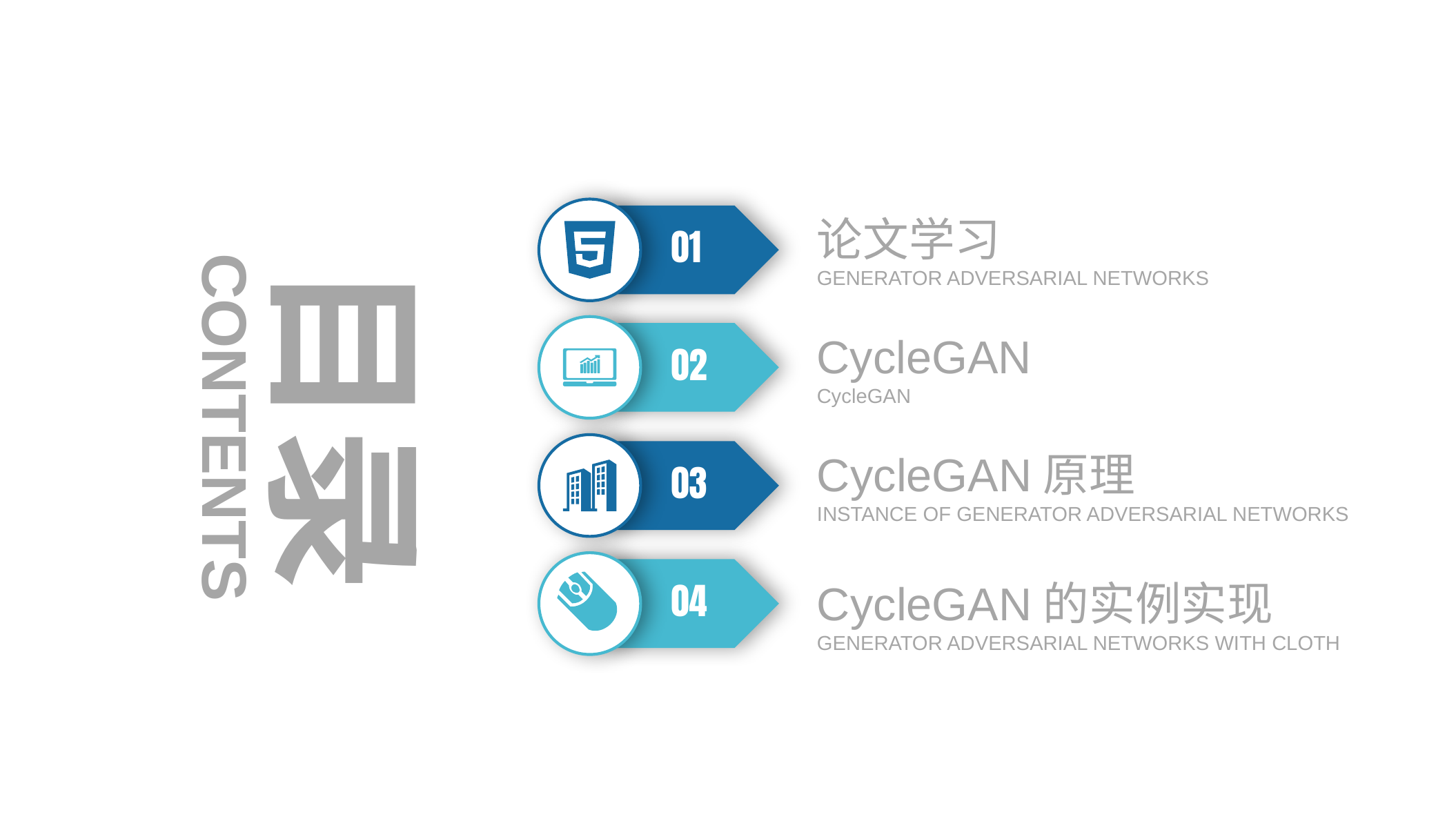

01
目录
论文学习
Generator adversarial networks

02
CycleGAN
CycleGAN
CONTENTS

03
CycleGAN原理
INSTANCE OF Generator adversarial networks

04
CycleGAN的实例实现
Generator adversarial networks with Cloth